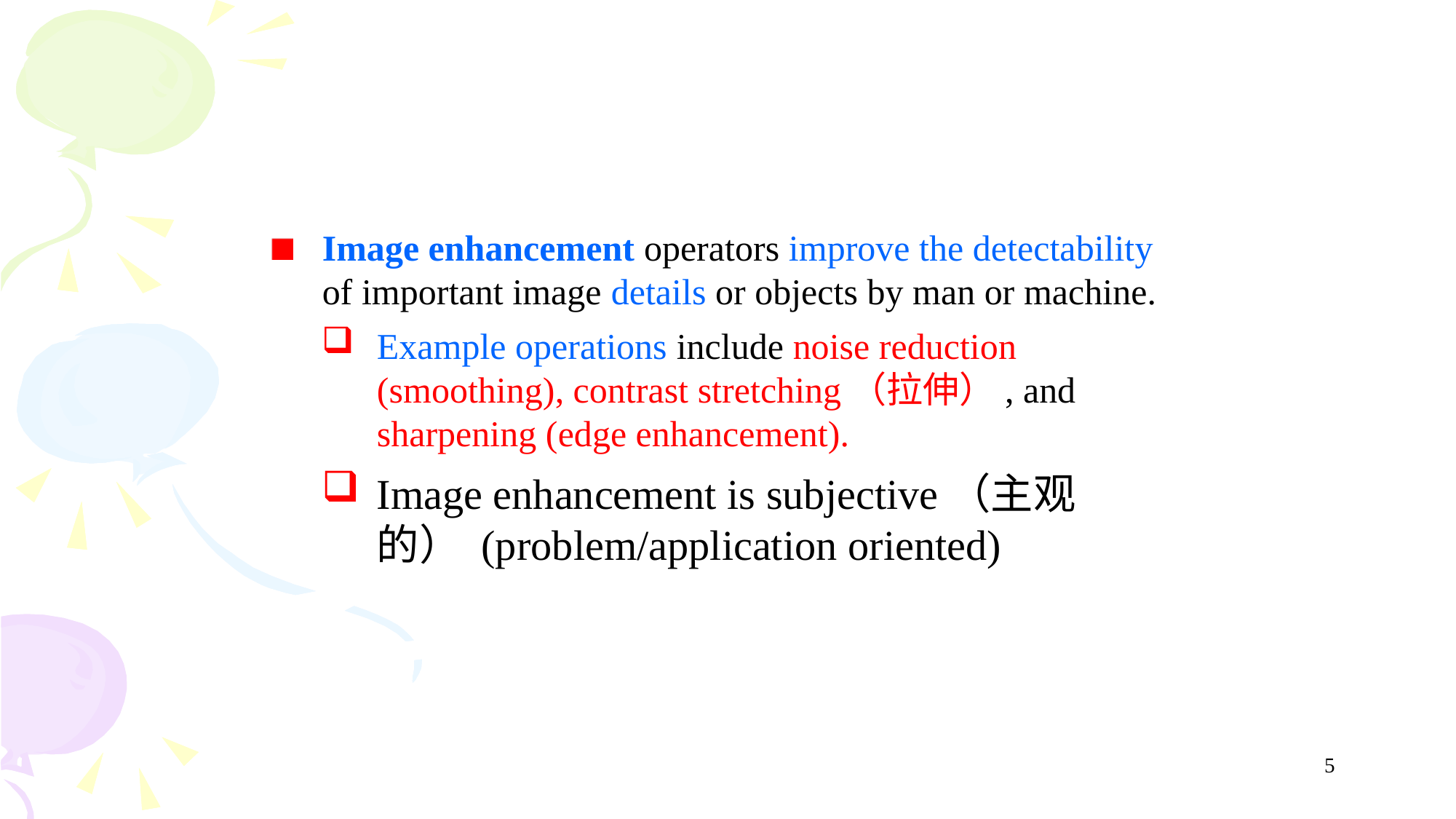

Image enhancement operators improve the detectability of important image details or objects by man or machine.
Example operations include noise reduction (smoothing), contrast stretching（拉伸）, and sharpening (edge enhancement).
Image enhancement is subjective（主观的） (problem/application oriented)
5